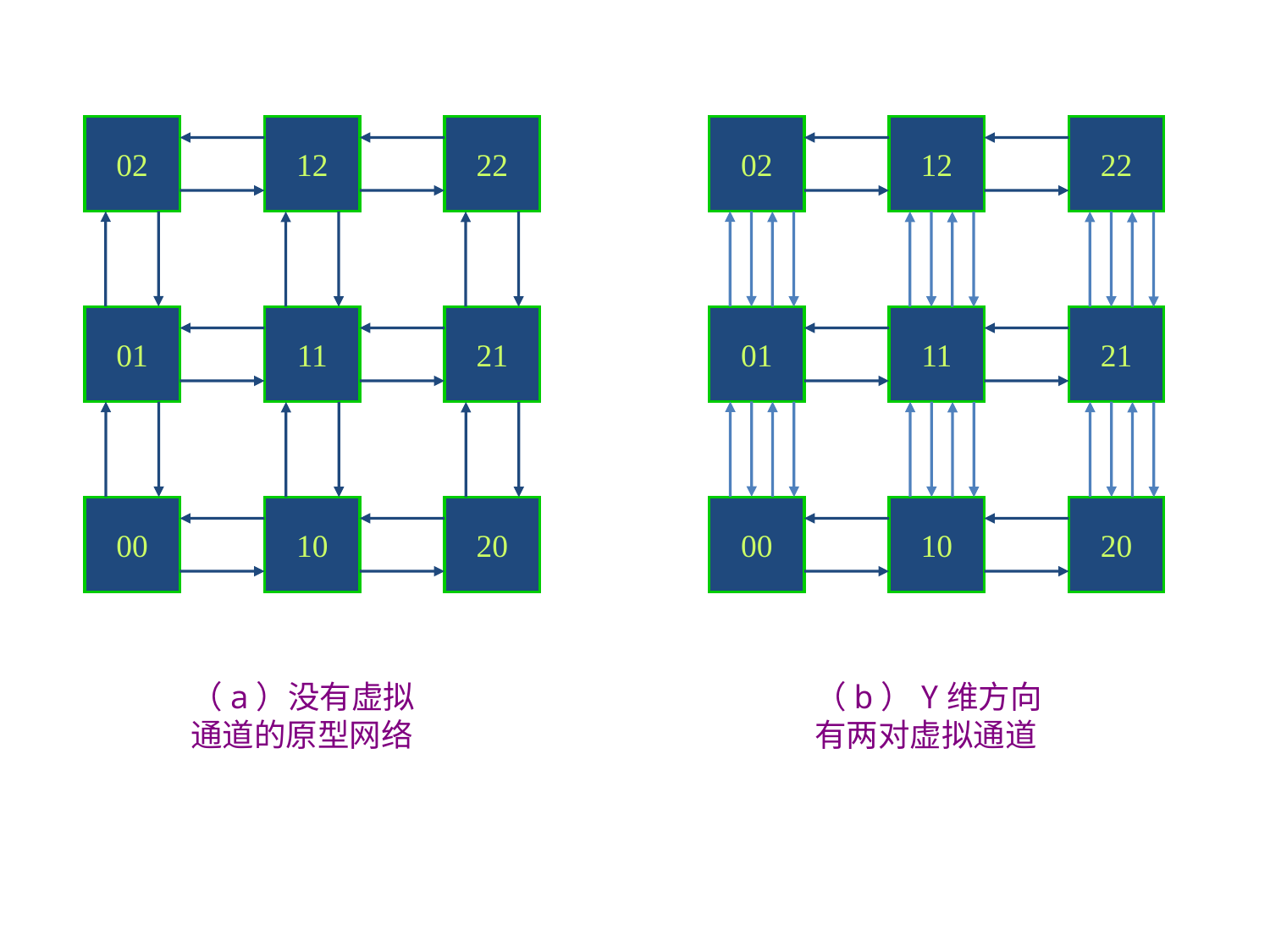

02
12
22
02
12
22

01
11
21
01
11
21

00
10
20
00
10
20

（a）没有虚拟通道的原型网络
（b）Y维方向有两对虚拟通道